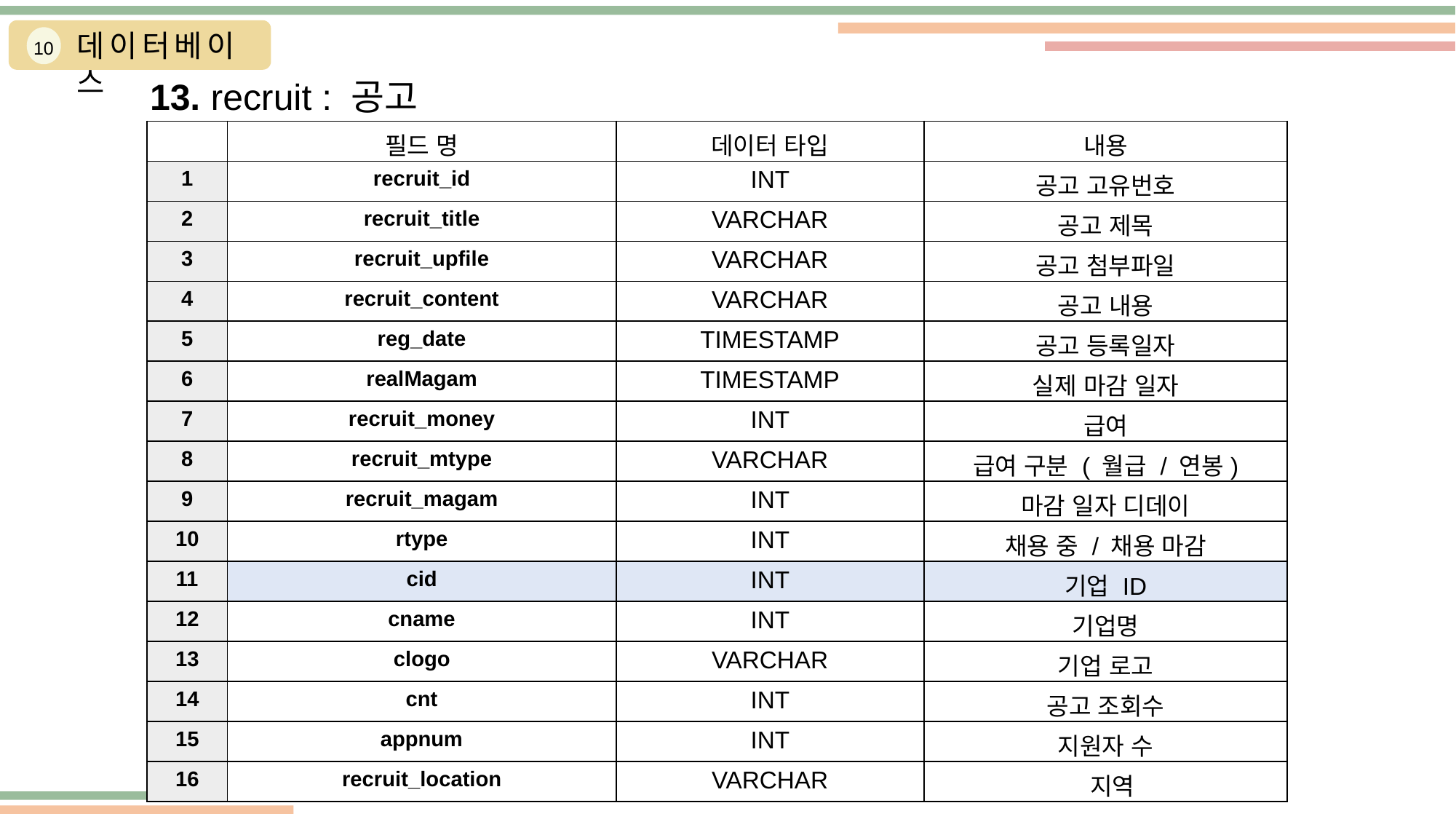

데이터베이스

10

13. recruit : 공고
|  | 필드 명 | 데이터 타입 | 내용 |
| --- | --- | --- | --- |
| 1 | recruit\_id | INT | 공고 고유번호 |
| 2 | recruit\_title | VARCHAR | 공고 제목 |
| 3 | recruit\_upfile | VARCHAR | 공고 첨부파일 |
| 4 | recruit\_content | VARCHAR | 공고 내용 |
| 5 | reg\_date | TIMESTAMP | 공고 등록일자 |
| 6 | realMagam | TIMESTAMP | 실제 마감 일자 |
| 7 | recruit\_money | INT | 급여 |
| 8 | recruit\_mtype | VARCHAR | 급여 구분 ( 월급 / 연봉) |
| 9 | recruit\_magam | INT | 마감 일자 디데이 |
| 10 | rtype | INT | 채용 중 / 채용 마감 |
| 11 | cid | INT | 기업 ID |
| 12 | cname | INT | 기업명 |
| 13 | clogo | VARCHAR | 기업 로고 |
| 14 | cnt | INT | 공고 조회수 |
| 15 | appnum | INT | 지원자 수 |
| 16 | recruit\_location | VARCHAR | 지역 |